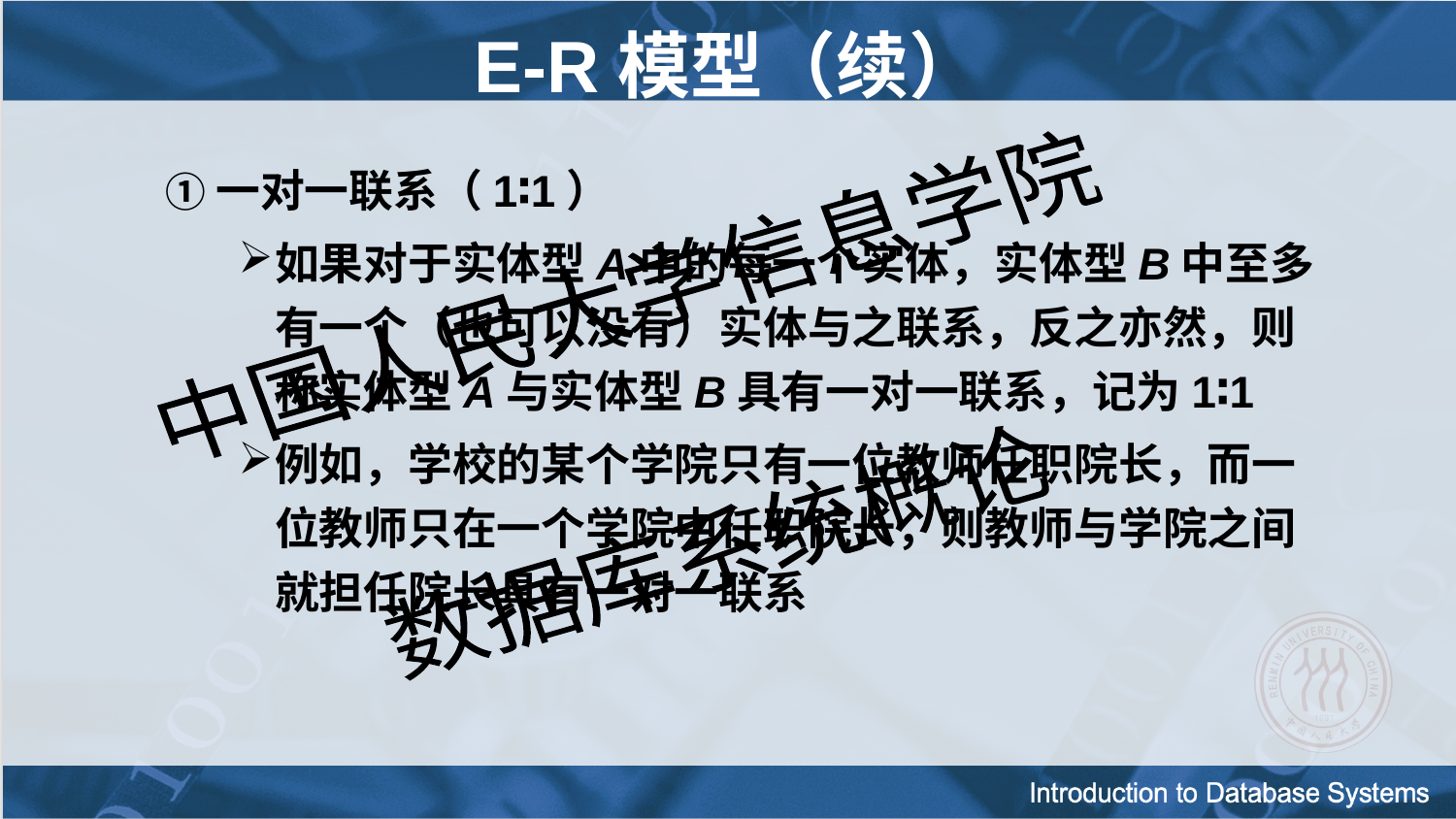

E-R模型（续）
①一对一联系（1∶1）
如果对于实体型A中的每一个实体，实体型B中至多有一个（也可以没有）实体与之联系，反之亦然，则称实体型A与实体型B具有一对一联系，记为1∶1
例如，学校的某个学院只有一位教师任职院长，而一位教师只在一个学院中任职院长，则教师与学院之间就担任院长具有一对一联系